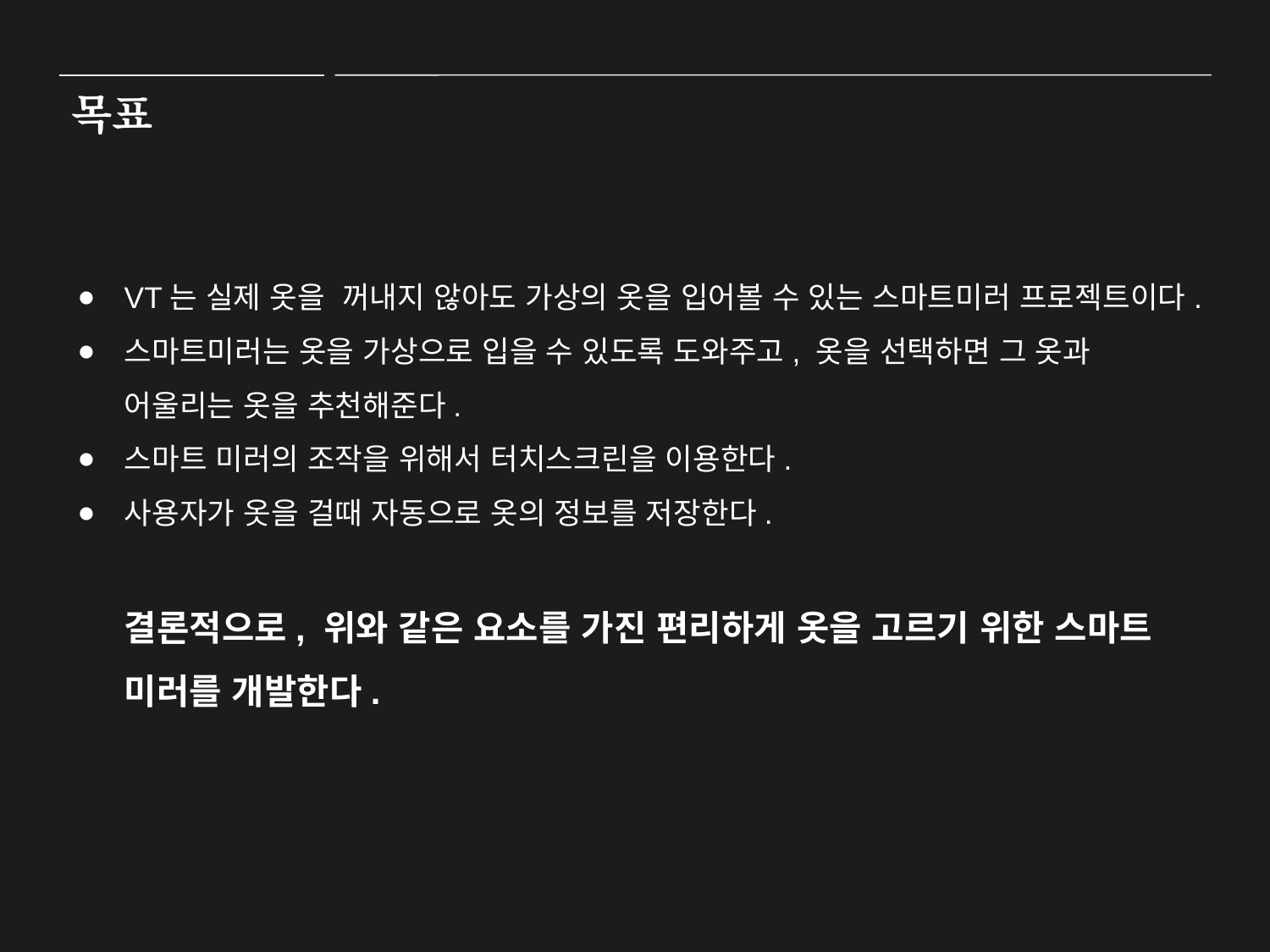

목표
VT는 실제 옷을  꺼내지 않아도 가상의 옷을 입어볼 수 있는 스마트미러 프로젝트이다.
스마트미러는 옷을 가상으로 입을 수 있도록 도와주고, 옷을 선택하면 그 옷과 어울리는 옷을 추천해준다.
스마트 미러의 조작을 위해서 터치스크린을 이용한다.
사용자가 옷을 걸때 자동으로 옷의 정보를 저장한다.

결론적으로, 위와 같은 요소를 가진 편리하게 옷을 고르기 위한 스마트 미러를 개발한다.